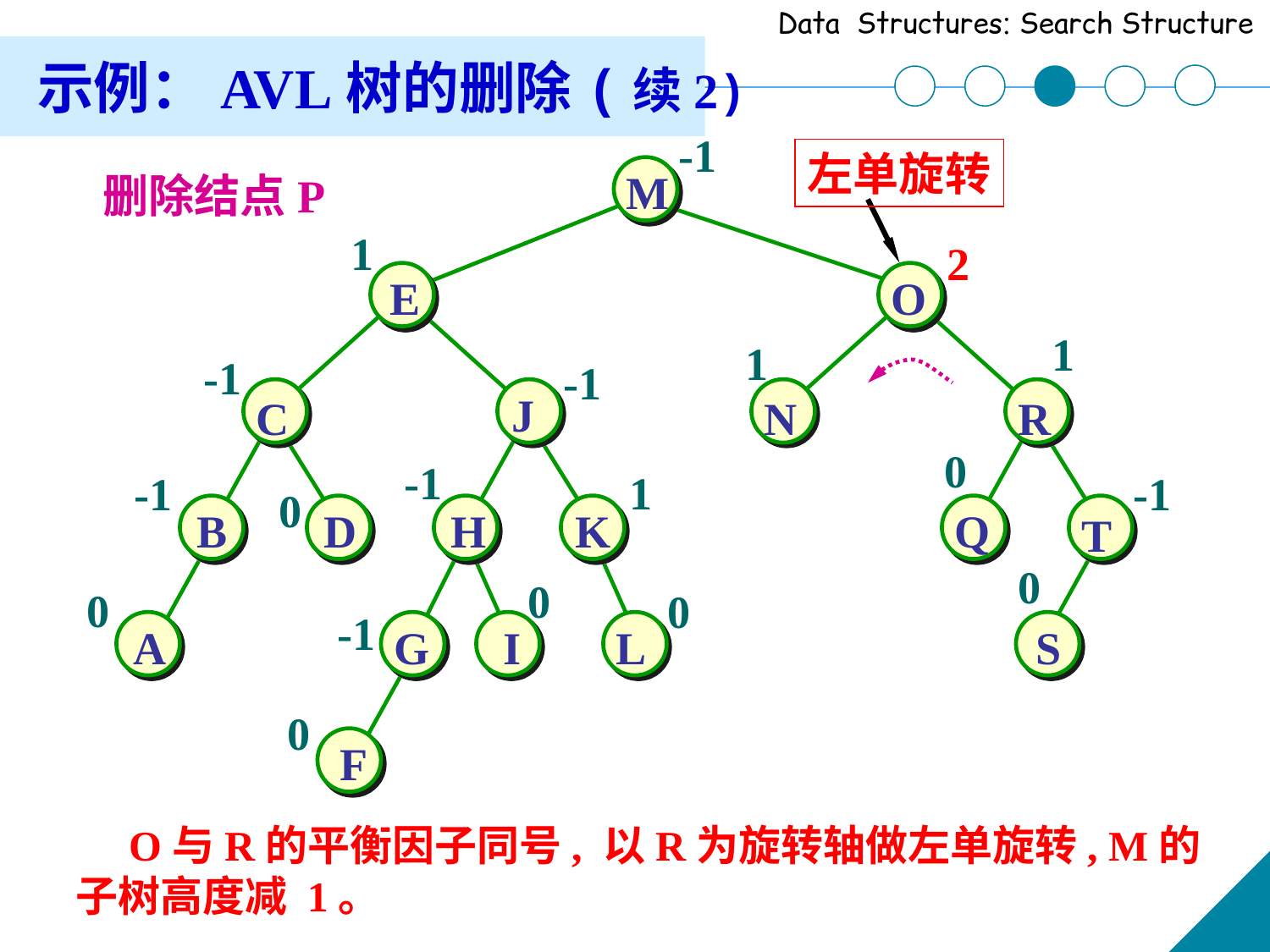

示例：AVL树的删除(续2)

-1
左单旋转

M
删除结点P

1
2

E
O

1
1
-1
-1

J
C
N
R

0
-1
1
-1
-1
0

B
D
H
K
Q
T

0
0
0
0
-1

A
G
I
L
S

0

F
     O与R的平衡因子同号, 以R为旋转轴做左单旋转, M的子树高度减 1。